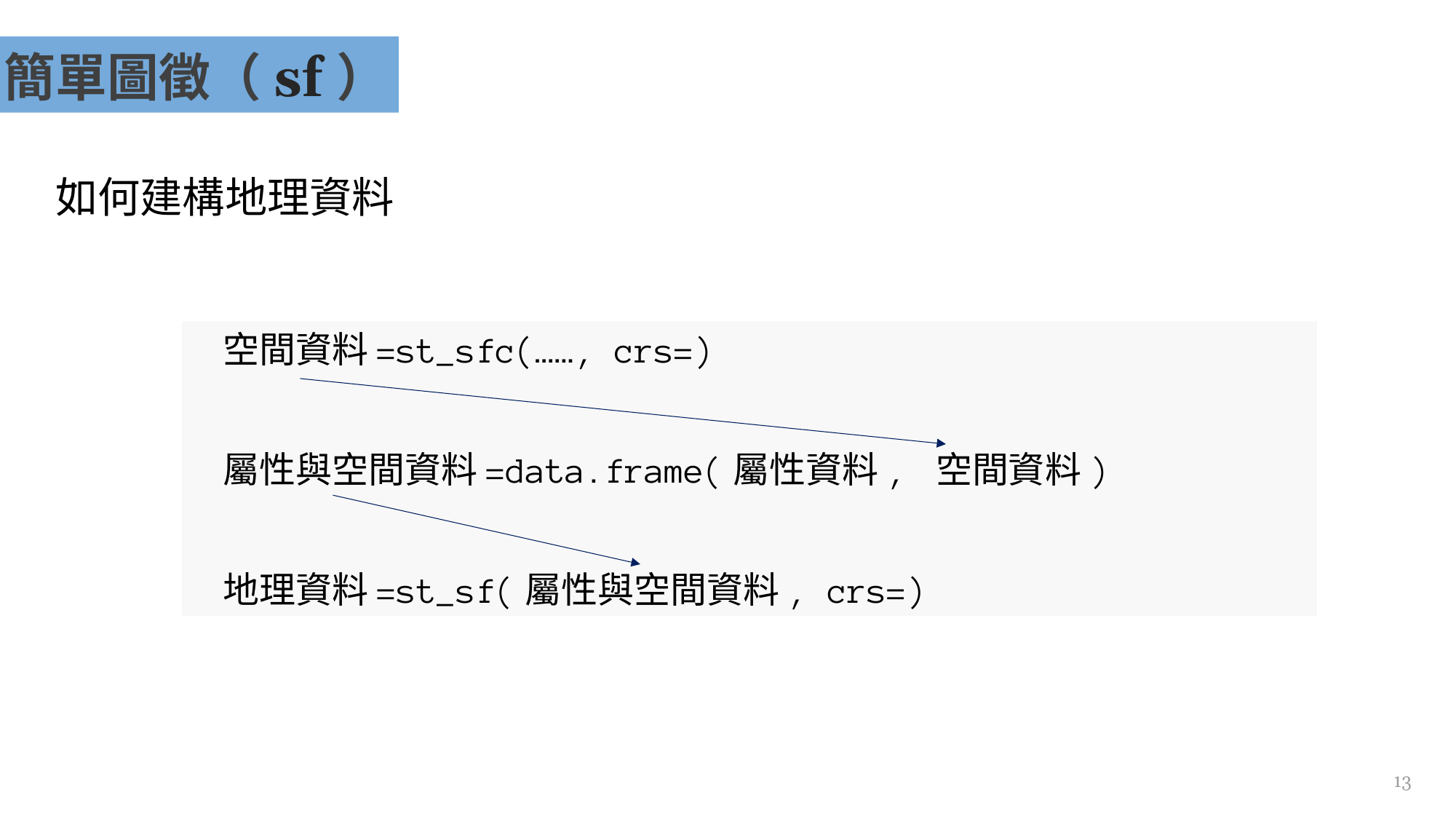

簡單圖徵（sf）
如何建構地理資料
空間資料=st_sfc(……, crs=)

屬性與空間資料=data.frame(屬性資料, 空間資料)

地理資料=st_sf(屬性與空間資料, crs=)
13